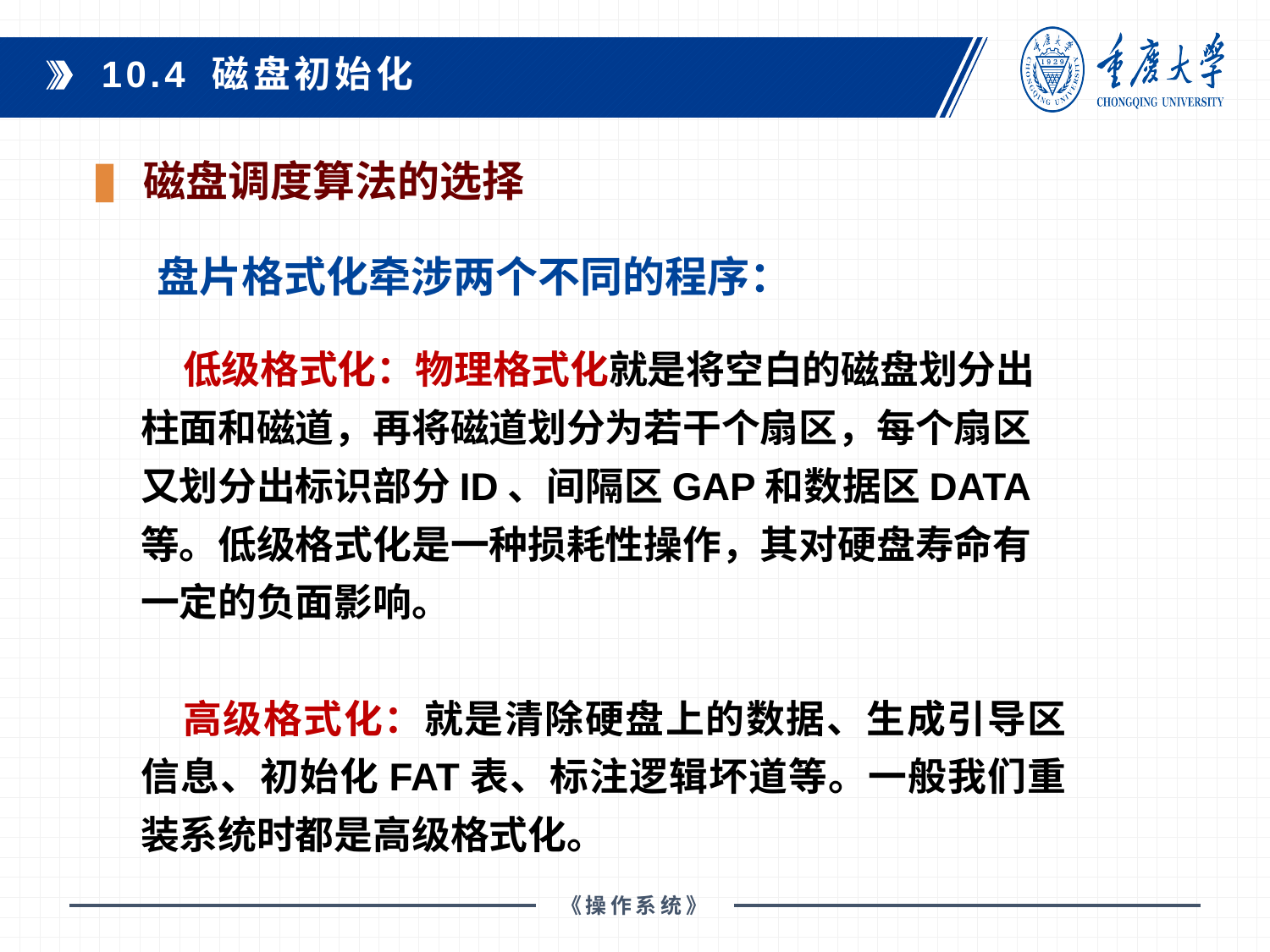

10.4 磁盘初始化
磁盘调度算法的选择

盘片格式化牵涉两个不同的程序：
低级格式化：物理格式化就是将空白的磁盘划分出柱面和磁道，再将磁道划分为若干个扇区，每个扇区又划分出标识部分ID、间隔区GAP和数据区DATA等。低级格式化是一种损耗性操作，其对硬盘寿命有一定的负面影响。

高级格式化：就是清除硬盘上的数据、生成引导区信息、初始化FAT表、标注逻辑坏道等。一般我们重装系统时都是高级格式化。